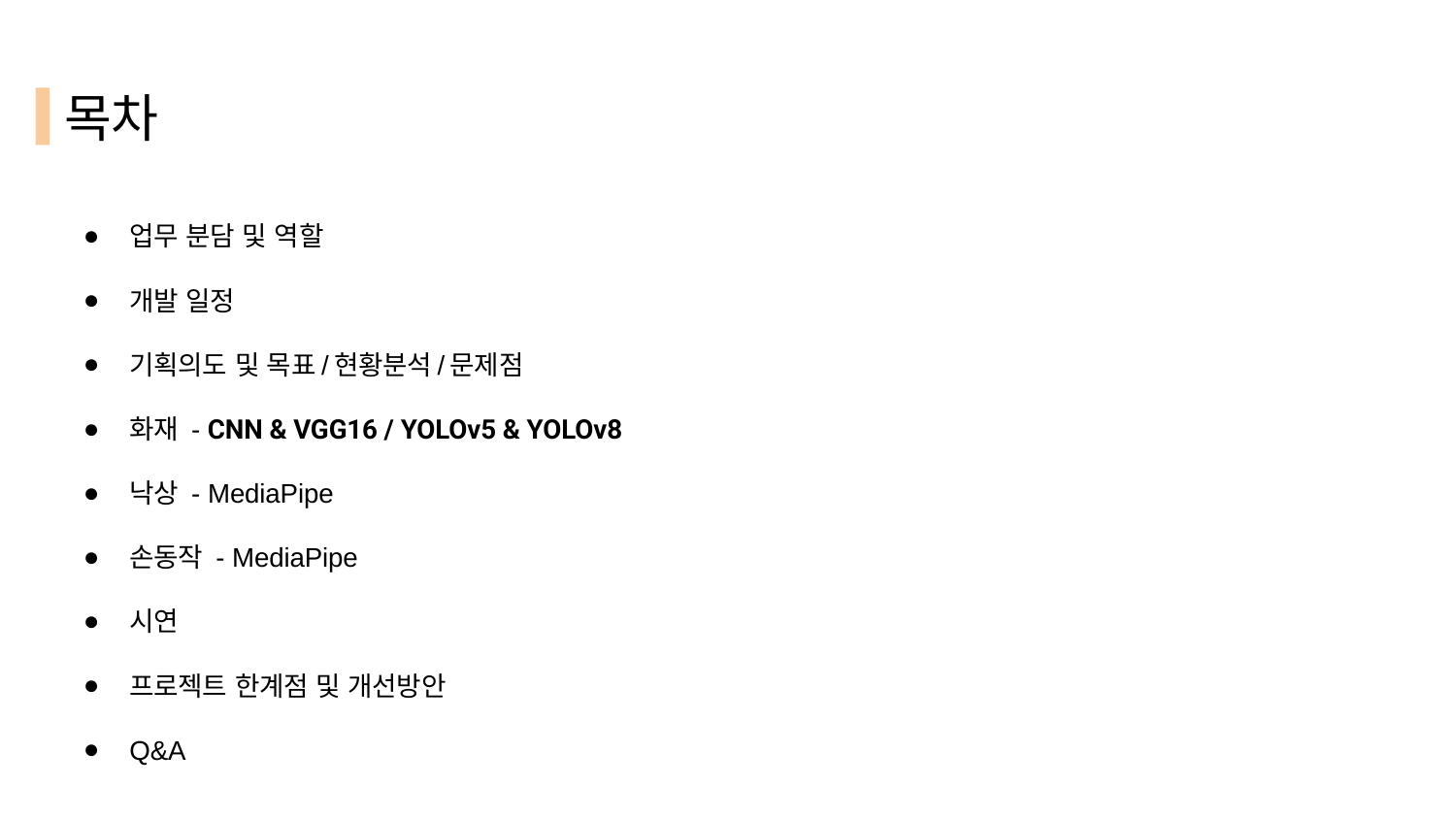

# 목차

업무 분담 및 역할
개발 일정
기획의도 및 목표/현황분석/문제점
화재 - CNN & VGG16 / YOLOv5 & YOLOv8
낙상 - MediaPipe
손동작 - MediaPipe
시연
프로젝트 한계점 및 개선방안
Q&A